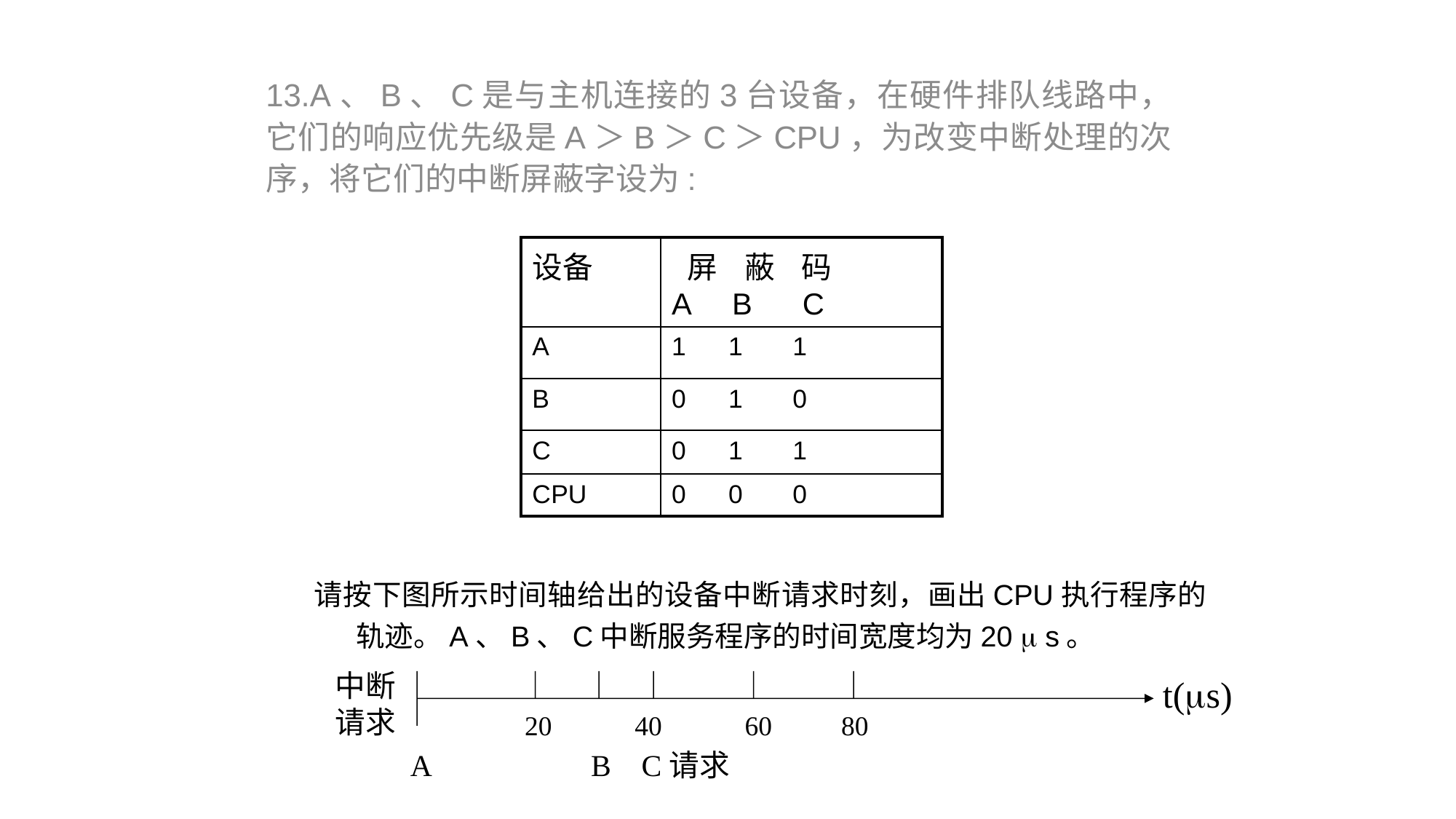

13.A、B、C是与主机连接的3台设备，在硬件排队线路中，它们的响应优先级是A＞B＞C＞CPU，为改变中断处理的次序，将它们的中断屏蔽字设为:
| 设备 | 屏 蔽 码 A B C |
| --- | --- |
| A | 1 1 1 |
| B | 0 1 0 |
| C | 0 1 1 |
| CPU | 0 0 0 |
 请按下图所示时间轴给出的设备中断请求时刻，画出CPU执行程序的轨迹。A、B、C中断服务程序的时间宽度均为20 μ s。
中断
请求
t(μs)

20            40            60          80
A                     B    C请求